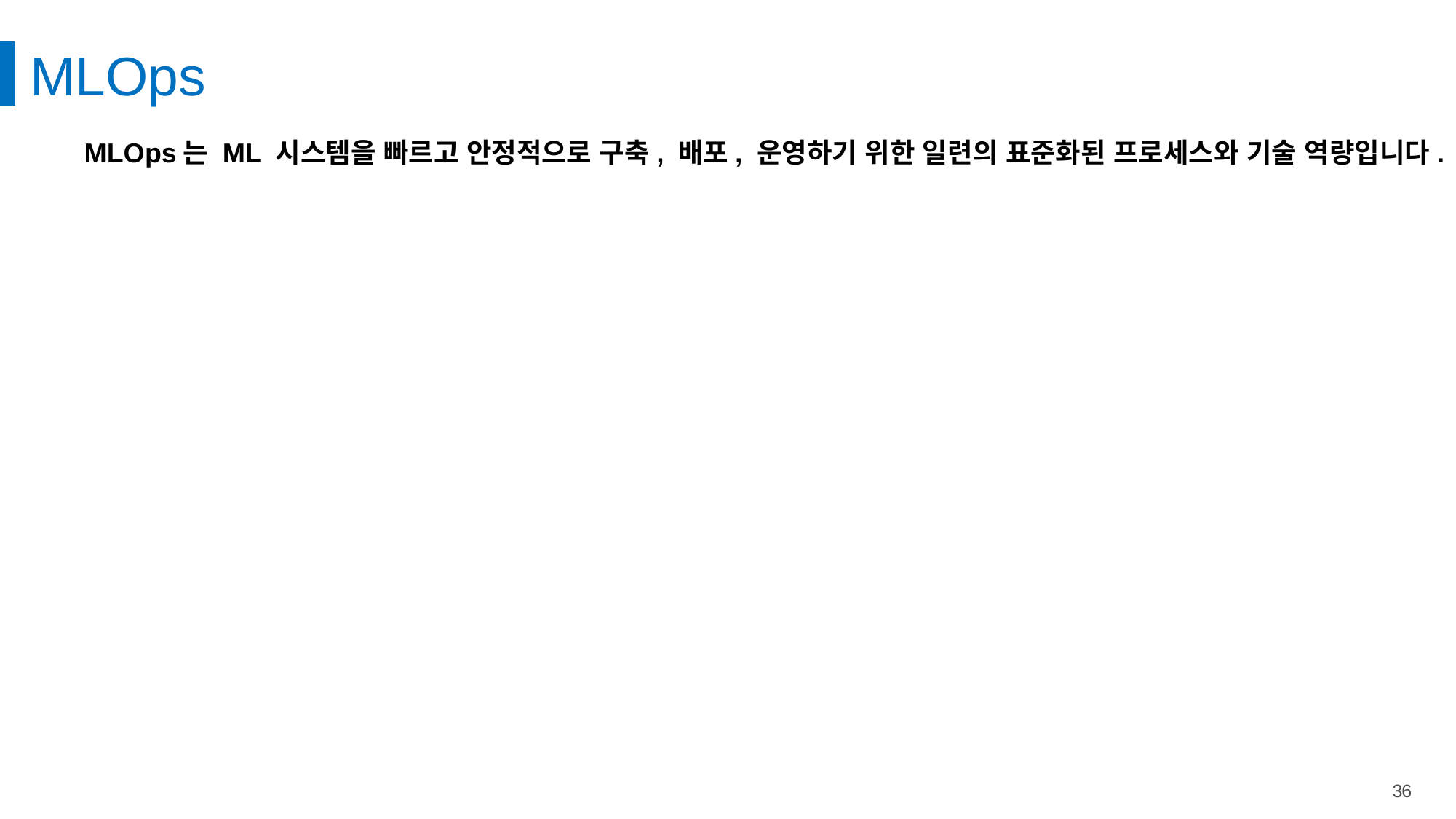

MLOps
MLOps는 ML 시스템을 빠르고 안정적으로 구축, 배포, 운영하기 위한 일련의 표준화된 프로세스와 기술 역량입니다.